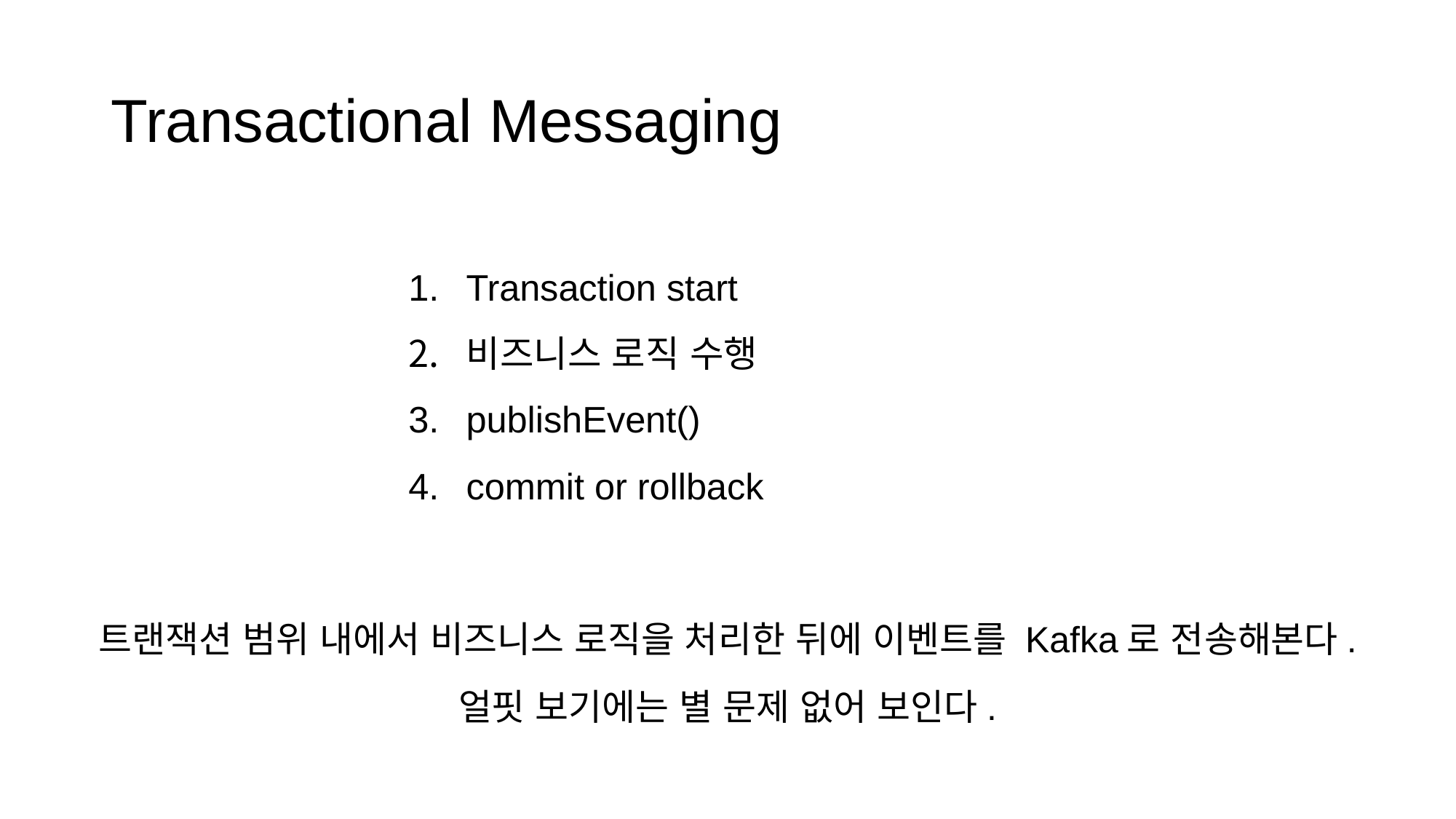

# Transactional Messaging
Transaction start
비즈니스 로직 수행
publishEvent()
commit or rollback

트랜잭션 범위 내에서 비즈니스 로직을 처리한 뒤에 이벤트를 Kafka로 전송해본다.
얼핏 보기에는 별 문제 없어 보인다.